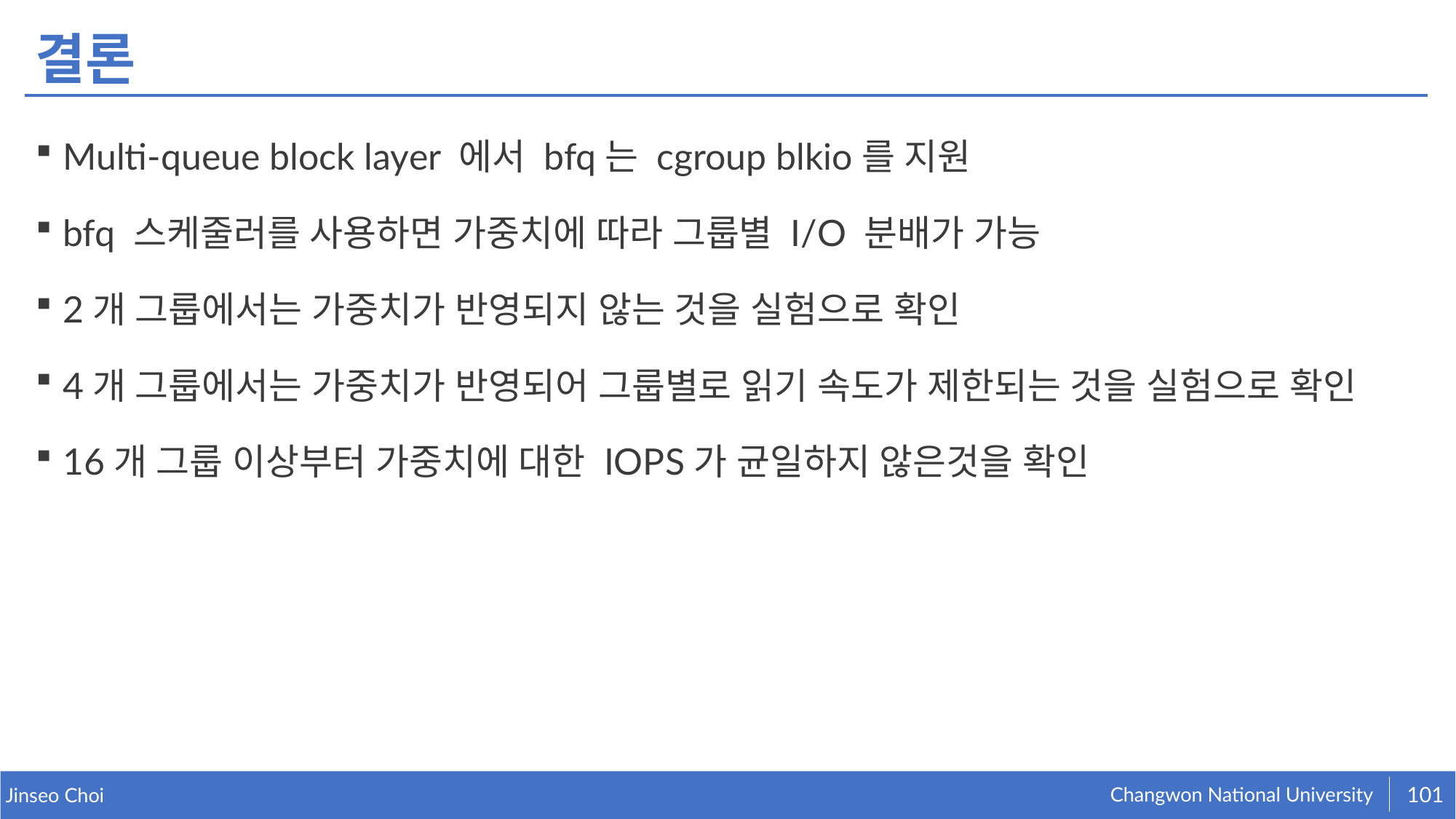

# 결론
Multi-queue block layer 에서 bfq는 cgroup blkio를 지원
bfq 스케줄러를 사용하면 가중치에 따라 그룹별 I/O 분배가 가능
2개 그룹에서는 가중치가 반영되지 않는 것을 실험으로 확인
4개 그룹에서는 가중치가 반영되어 그룹별로 읽기 속도가 제한되는 것을 실험으로 확인
16개 그룹 이상부터 가중치에 대한 IOPS가 균일하지 않은것을 확인

101